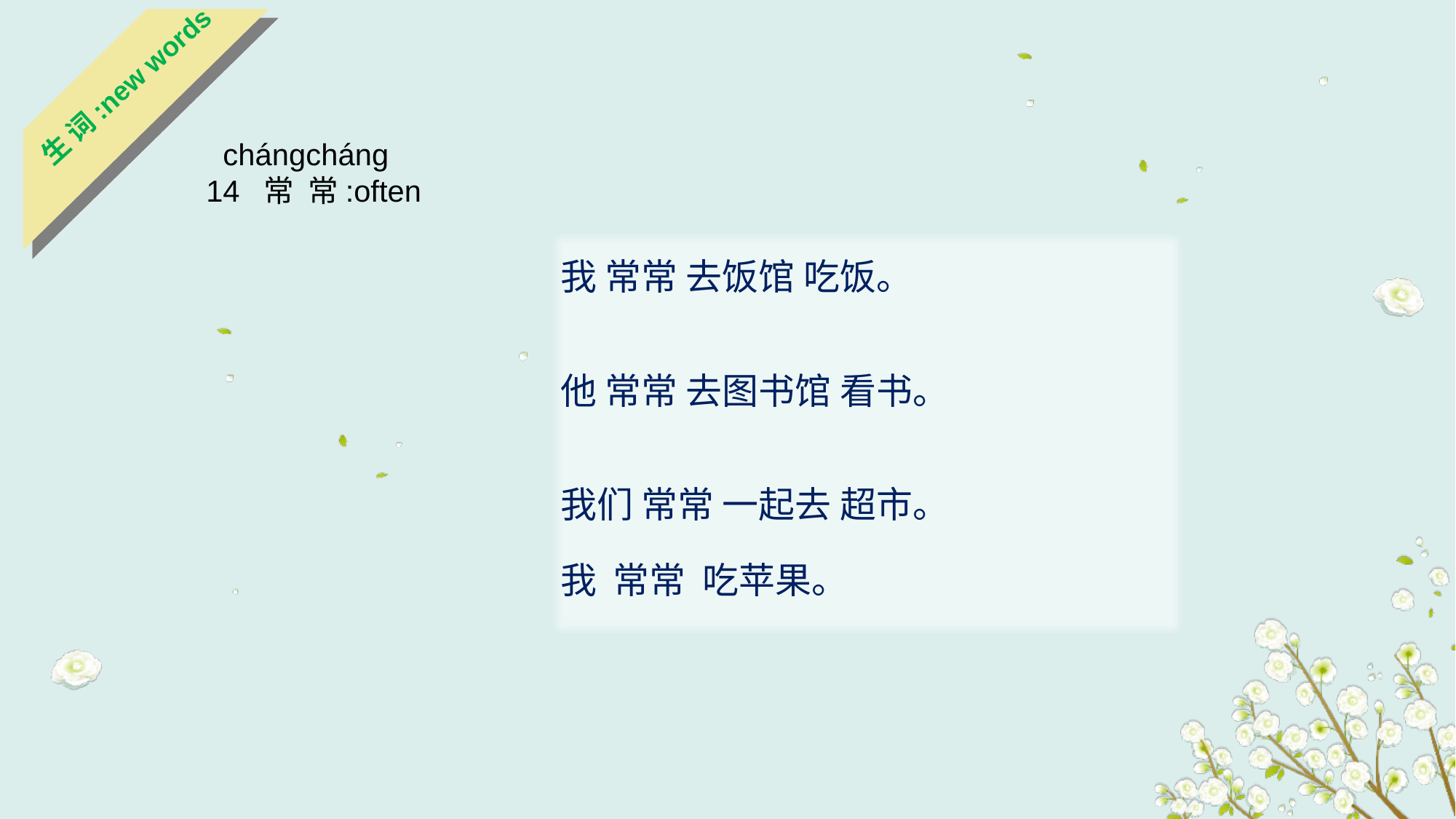

生 词:new words

  chánɡchánɡ
14  常  常:often

我 常常 去饭馆 吃饭。

他 常常 去图书馆 看书。

我们 常常 一起去 超市。

我  常常  吃苹果。